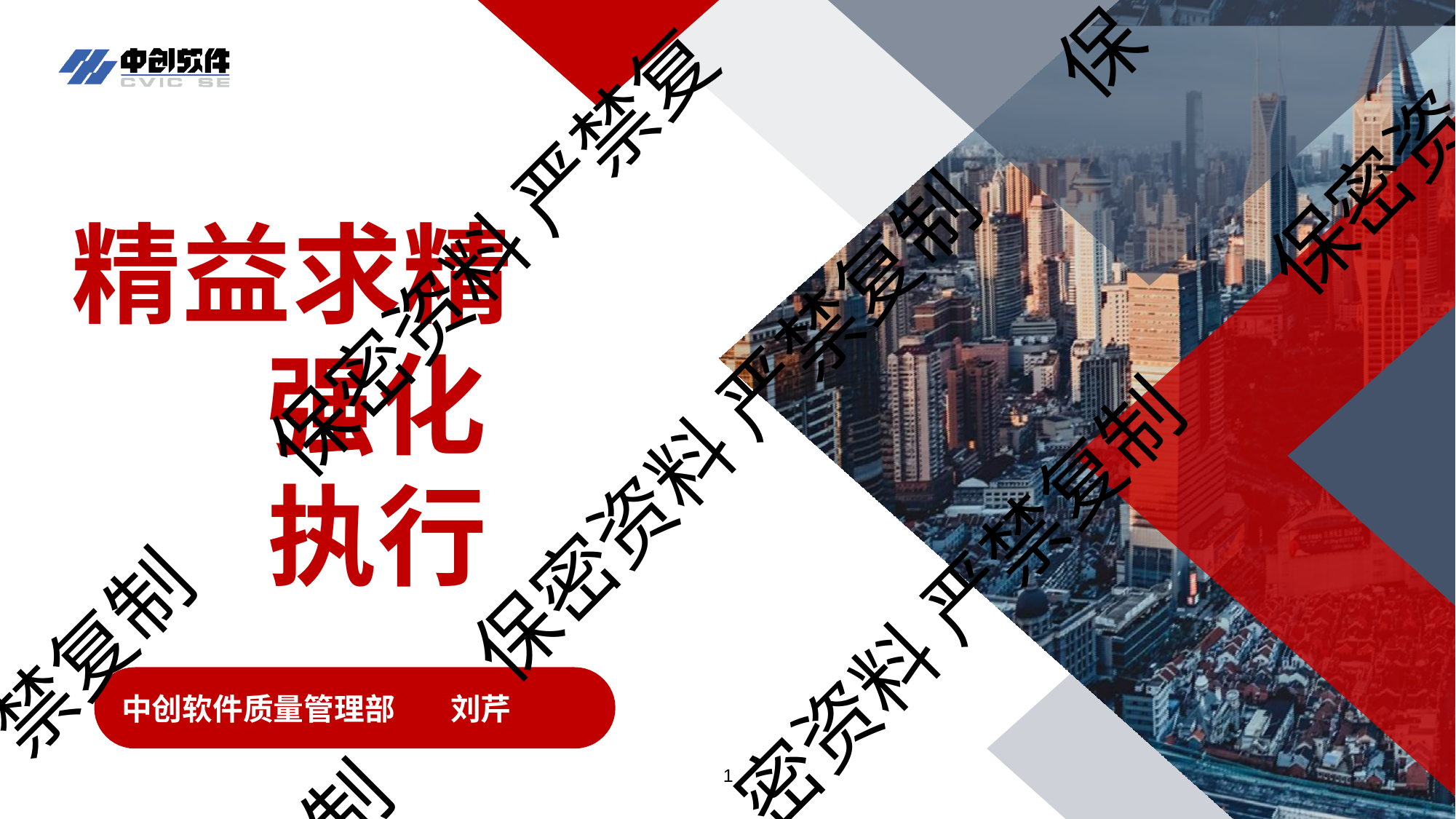

保

保密资
# 精益求精
强化执行
保密资料 严禁复

保密资料 严禁复制

密资料 严禁复制
禁复制

中创软件质量管理部	刘芹
制
1